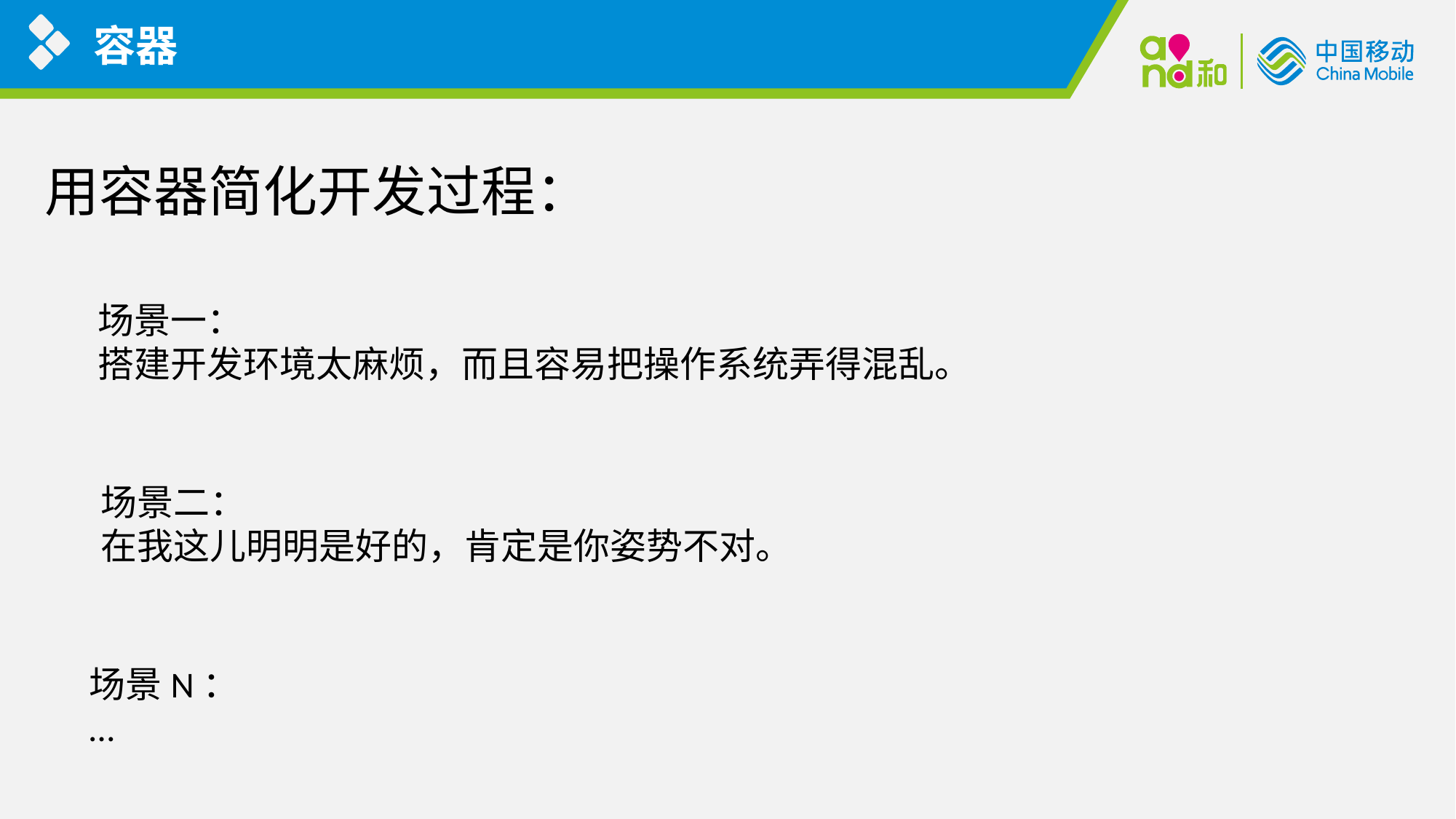

容器
用容器简化开发过程：
场景一：
搭建开发环境太麻烦，而且容易把操作系统弄得混乱。
场景二：
在我这儿明明是好的，肯定是你姿势不对。
场景N：
…